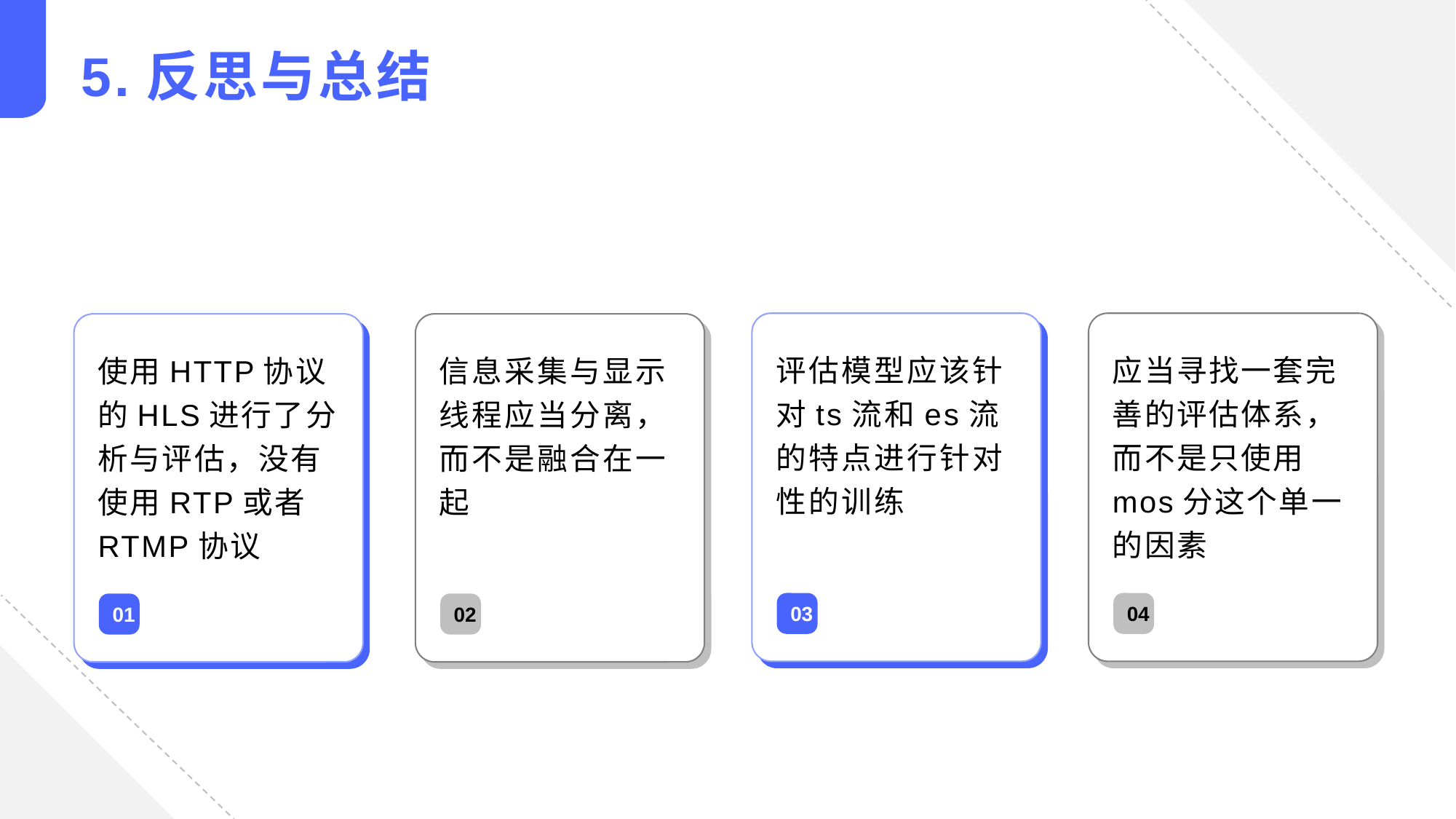

5.反思与总结

评估模型应该针对ts流和es流的特点进行针对性的训练
应当寻找一套完善的评估体系，而不是只使用mos分这个单一的因素
使用HTTP协议的HLS进行了分析与评估，没有使用RTP或者RTMP协议
信息采集与显示线程应当分离，而不是融合在一起
03
04
01
02